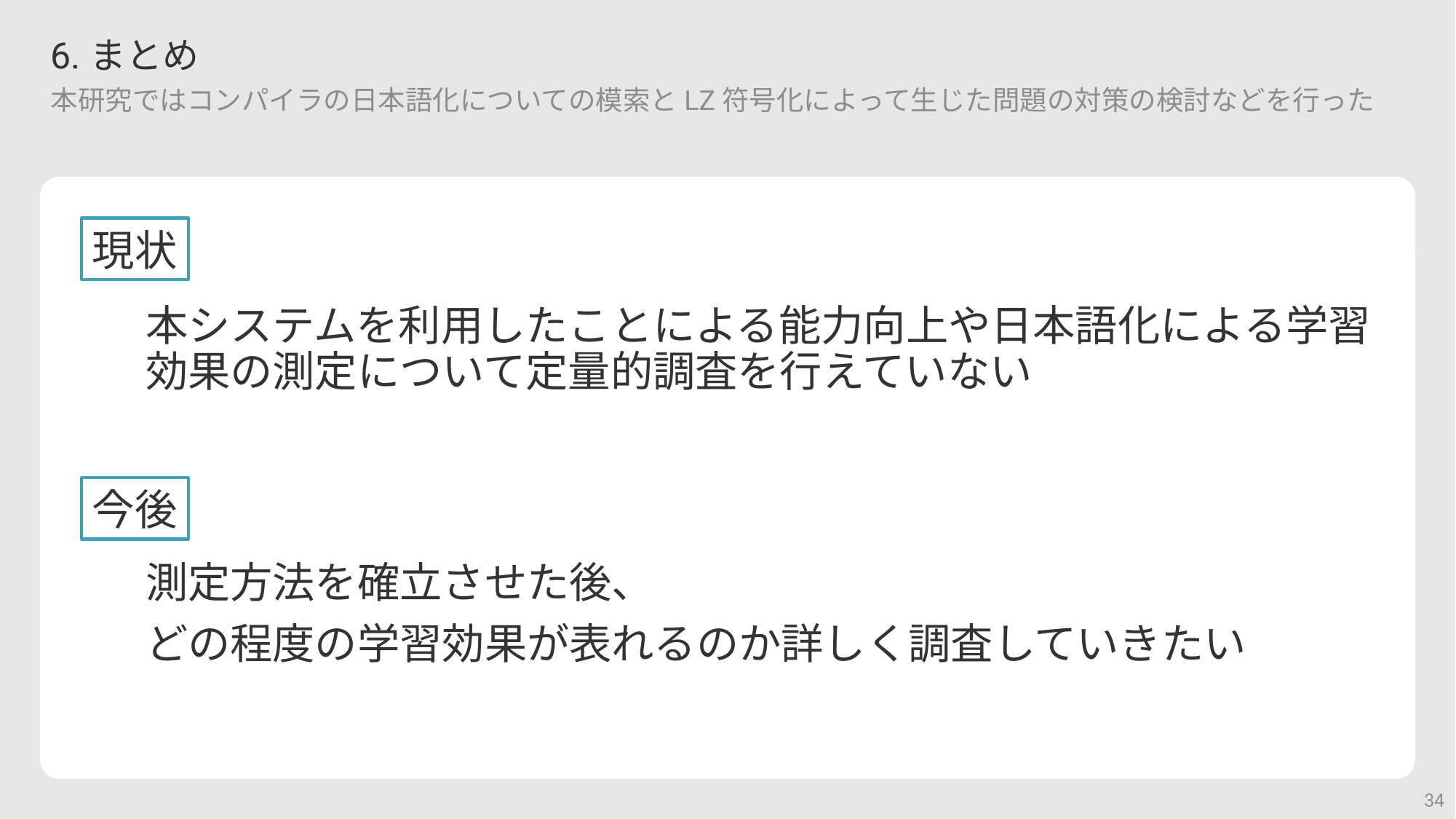

# 6.まとめ
本研究ではコンパイラの日本語化についての模索とLZ符号化によって生じた問題の対策の検討などを行った
現状
本システムを利用したことによる能力向上や日本語化による学習効果の測定について定量的調査を行えていない
今後
測定方法を確立させた後、
どの程度の学習効果が表れるのか詳しく調査していきたい
34